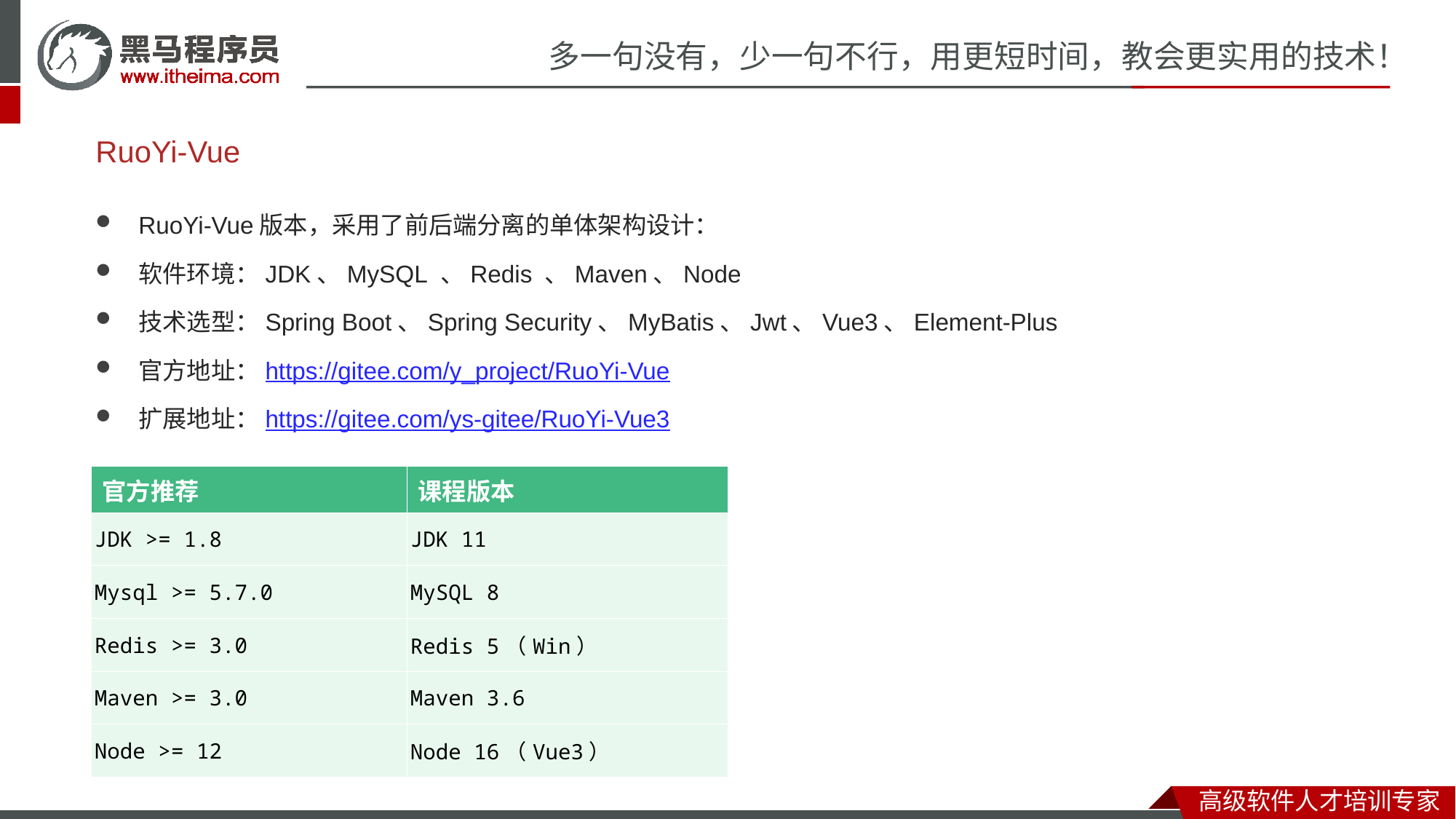

# RuoYi-Vue
RuoYi-Vue版本，采用了前后端分离的单体架构设计：
软件环境：JDK、MySQL 、Redis 、Maven、Node
技术选型：Spring Boot、Spring Security、MyBatis、Jwt、Vue3、Element-Plus
官方地址：https://gitee.com/y_project/RuoYi-Vue
扩展地址：https://gitee.com/ys-gitee/RuoYi-Vue3
| 官方推荐 | 课程版本 |
| --- | --- |
| JDK >= 1.8 | JDK 11 |
| Mysql >= 5.7.0 | MySQL 8 |
| Redis >= 3.0 | Redis 5（Win） |
| Maven >= 3.0 | Maven 3.6 |
| Node >= 12 | Node 16（Vue3） |